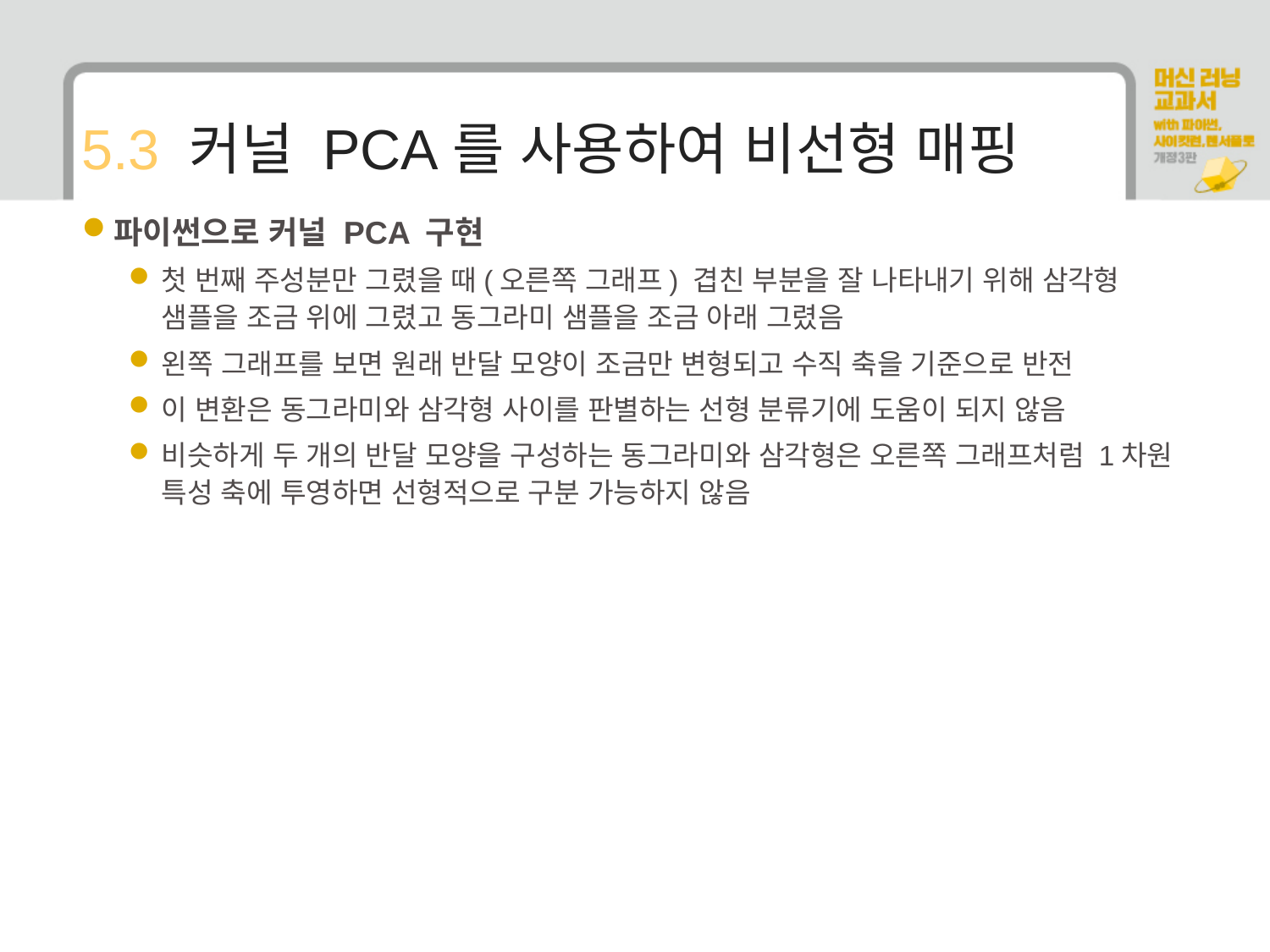

# 5.3 커널 PCA를 사용하여 비선형 매핑
파이썬으로 커널 PCA 구현
첫 번째 주성분만 그렸을 때(오른쪽 그래프) 겹친 부분을 잘 나타내기 위해 삼각형 샘플을 조금 위에 그렸고 동그라미 샘플을 조금 아래 그렸음
왼쪽 그래프를 보면 원래 반달 모양이 조금만 변형되고 수직 축을 기준으로 반전
이 변환은 동그라미와 삼각형 사이를 판별하는 선형 분류기에 도움이 되지 않음
비슷하게 두 개의 반달 모양을 구성하는 동그라미와 삼각형은 오른쪽 그래프처럼 1차원 특성 축에 투영하면 선형적으로 구분 가능하지 않음